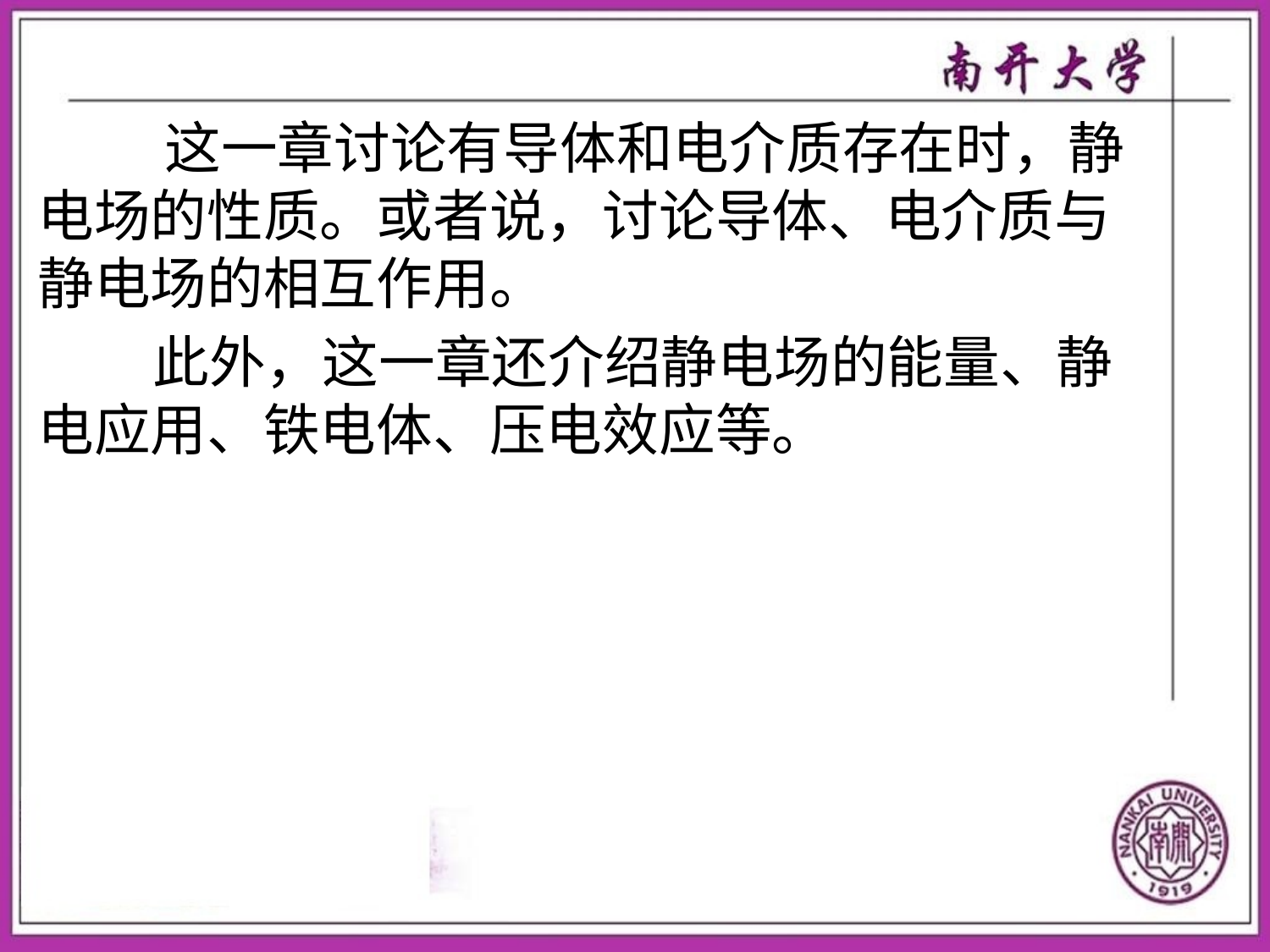

这一章讨论有导体和电介质存在时，静电场的性质。或者说，讨论导体、电介质与静电场的相互作用。
        此外，这一章还介绍静电场的能量、静电应用、铁电体、压电效应等。